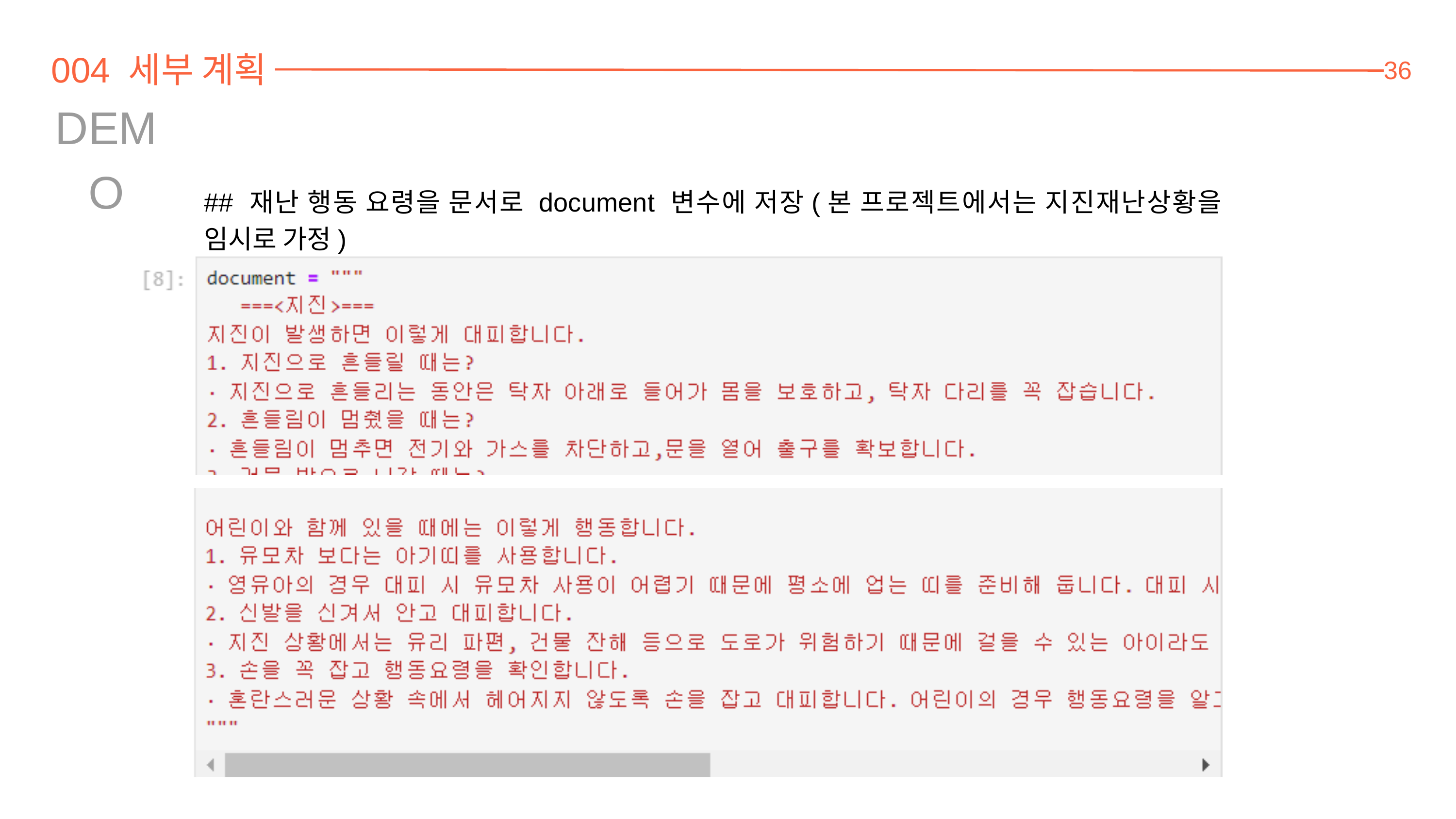

004 세부 계획
36

DEMO
## 재난 행동 요령을 문서로 document 변수에 저장(본 프로젝트에서는 지진재난상황을 임시로 가정)